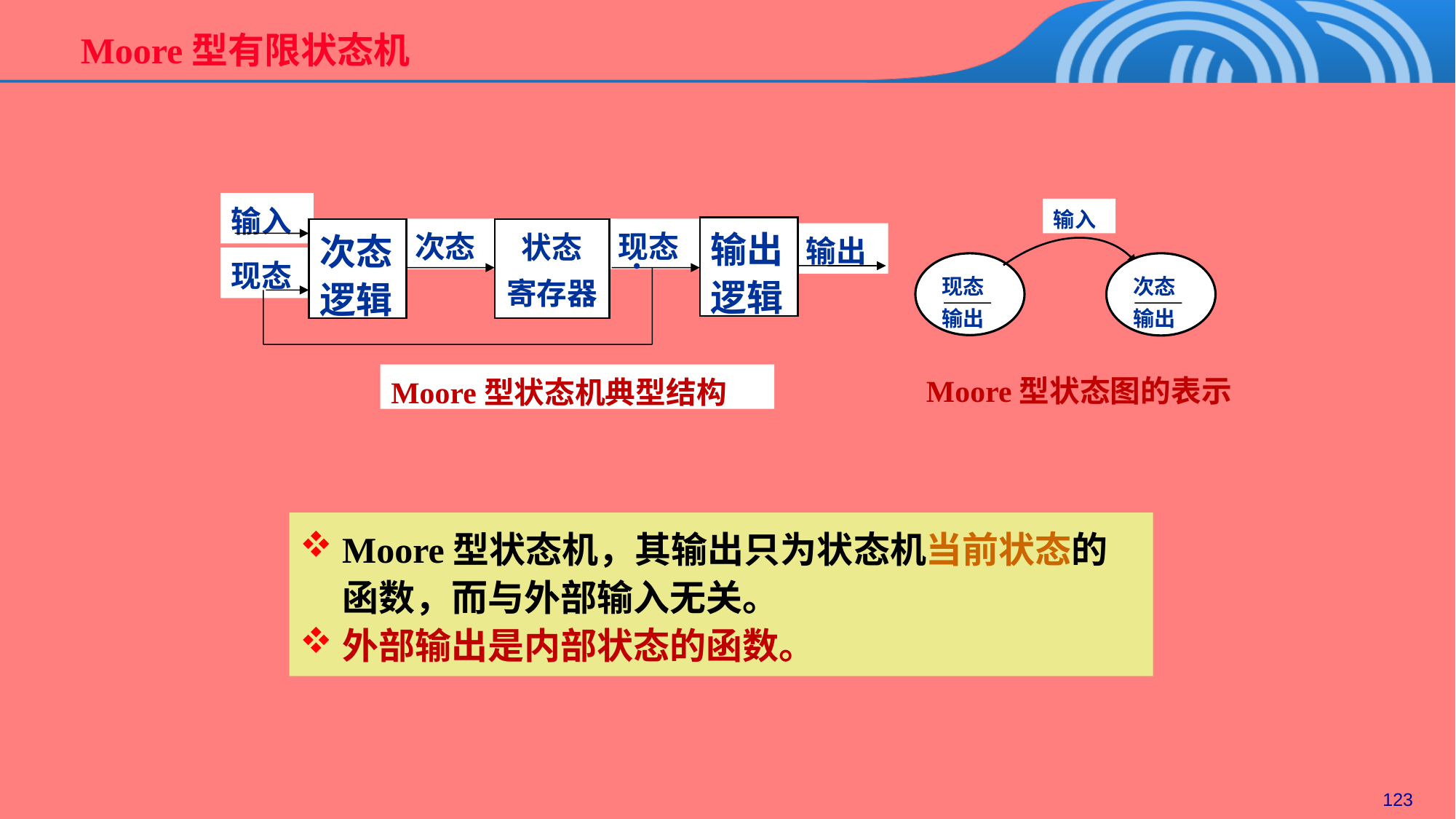

Moore型有限状态机
输入
输出逻辑
次态
现态
次态逻辑
状态
寄存器
输出

•
现态

Moore型状态机典型结构
输入

现态
输出
次态
输出

Moore型状态图的表示
Moore型状态机，其输出只为状态机当前状态的函数，而与外部输入无关。
外部输出是内部状态的函数。